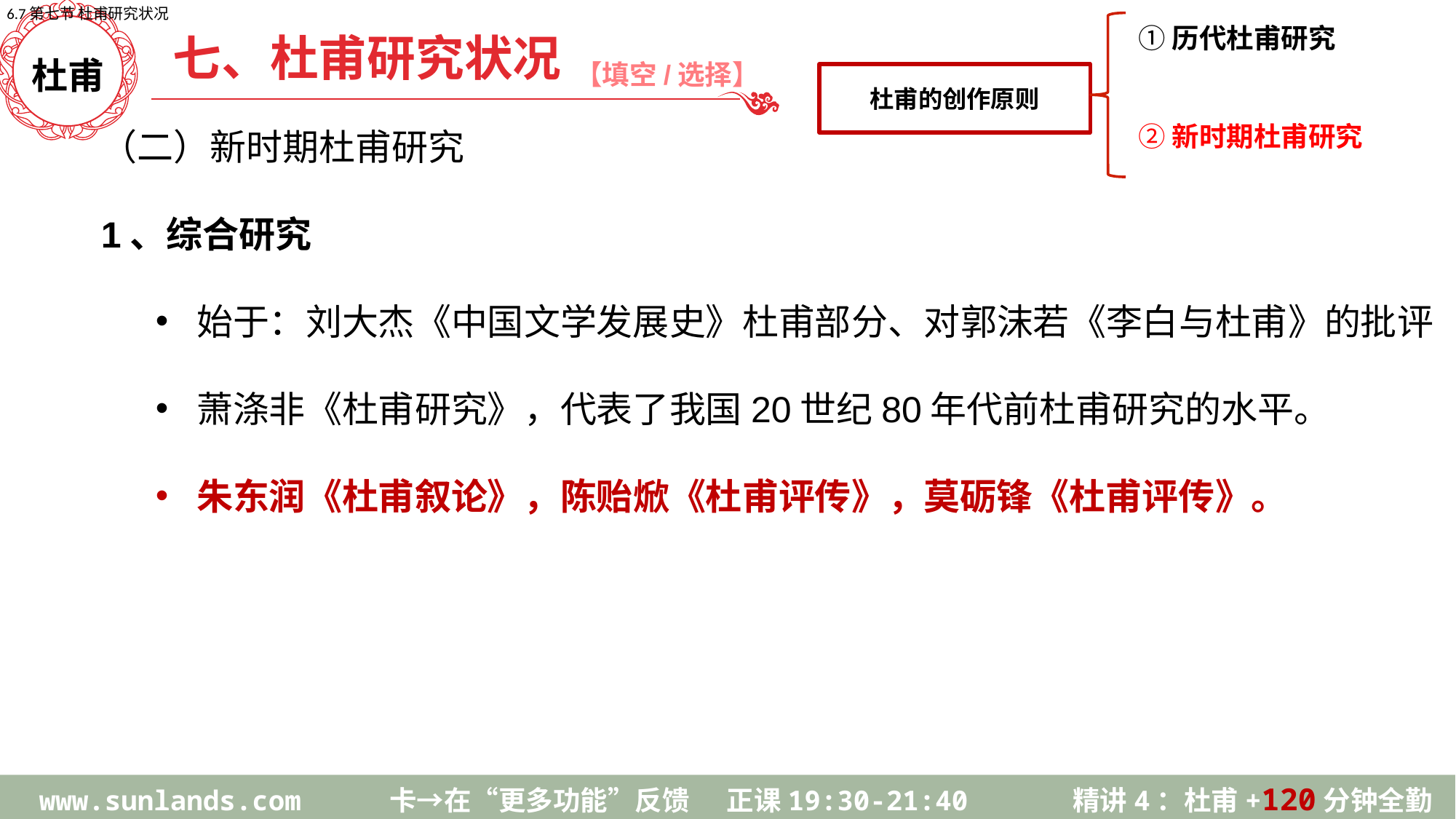

6.7第七节 杜甫研究状况

杜甫的创作原则
①历代杜甫研究

②新时期杜甫研究

七、杜甫研究状况
【填空/选择】
杜甫
（二）新时期杜甫研究
1、综合研究
始于：刘大杰《中国文学发展史》杜甫部分、对郭沫若《李白与杜甫》的批评
萧涤非《杜甫研究》，代表了我国20世纪80年代前杜甫研究的水平。
朱东润《杜甫叙论》，陈贻焮《杜甫评传》，莫砺锋《杜甫评传》。